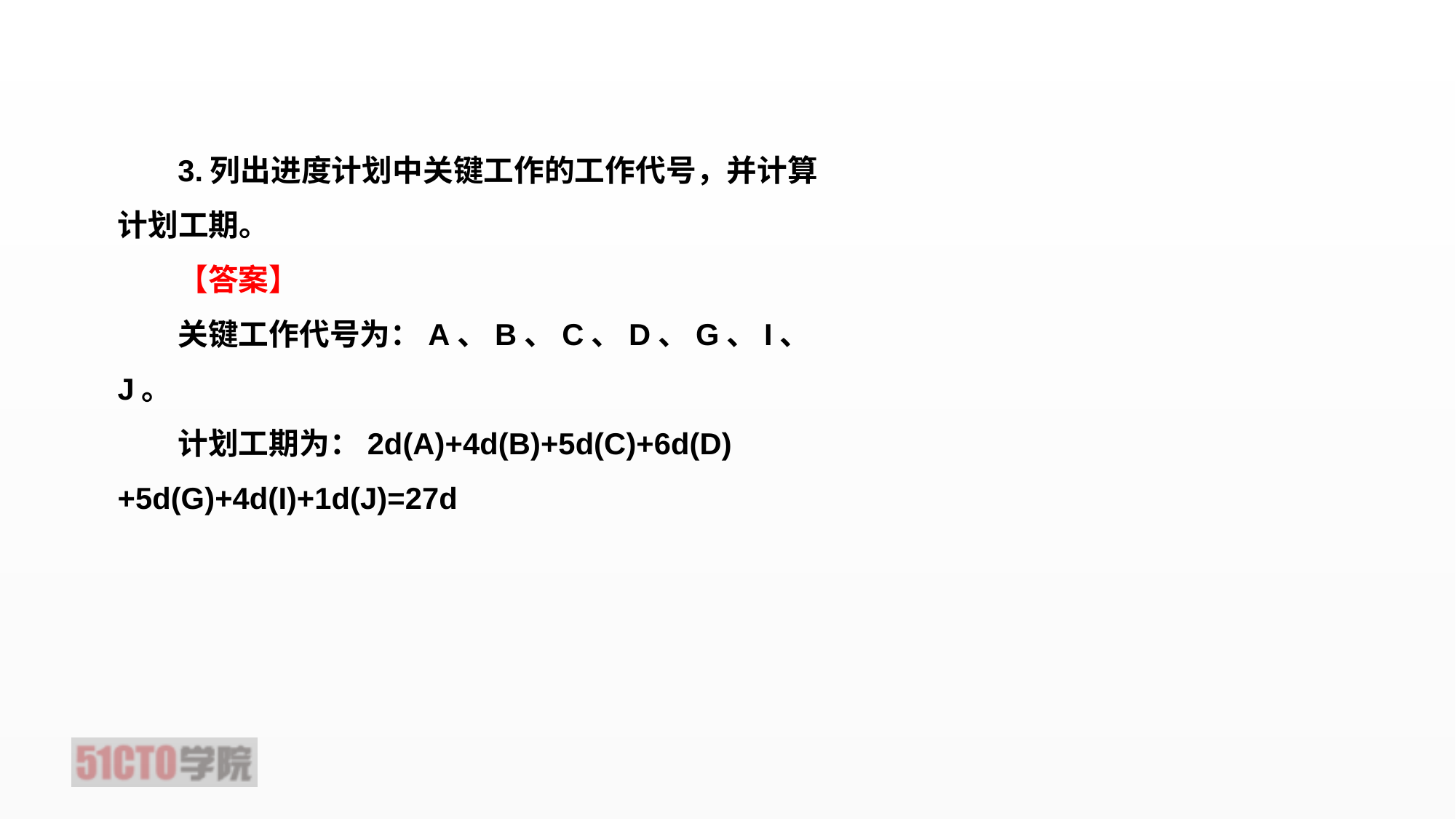

3.列出进度计划中关键工作的工作代号，并计算计划工期。
【答案】
关键工作代号为：A、B、C、D、G、I、J。
计划工期为：2d(A)+4d(B)+5d(C)+6d(D)+5d(G)+4d(I)+1d(J)=27d